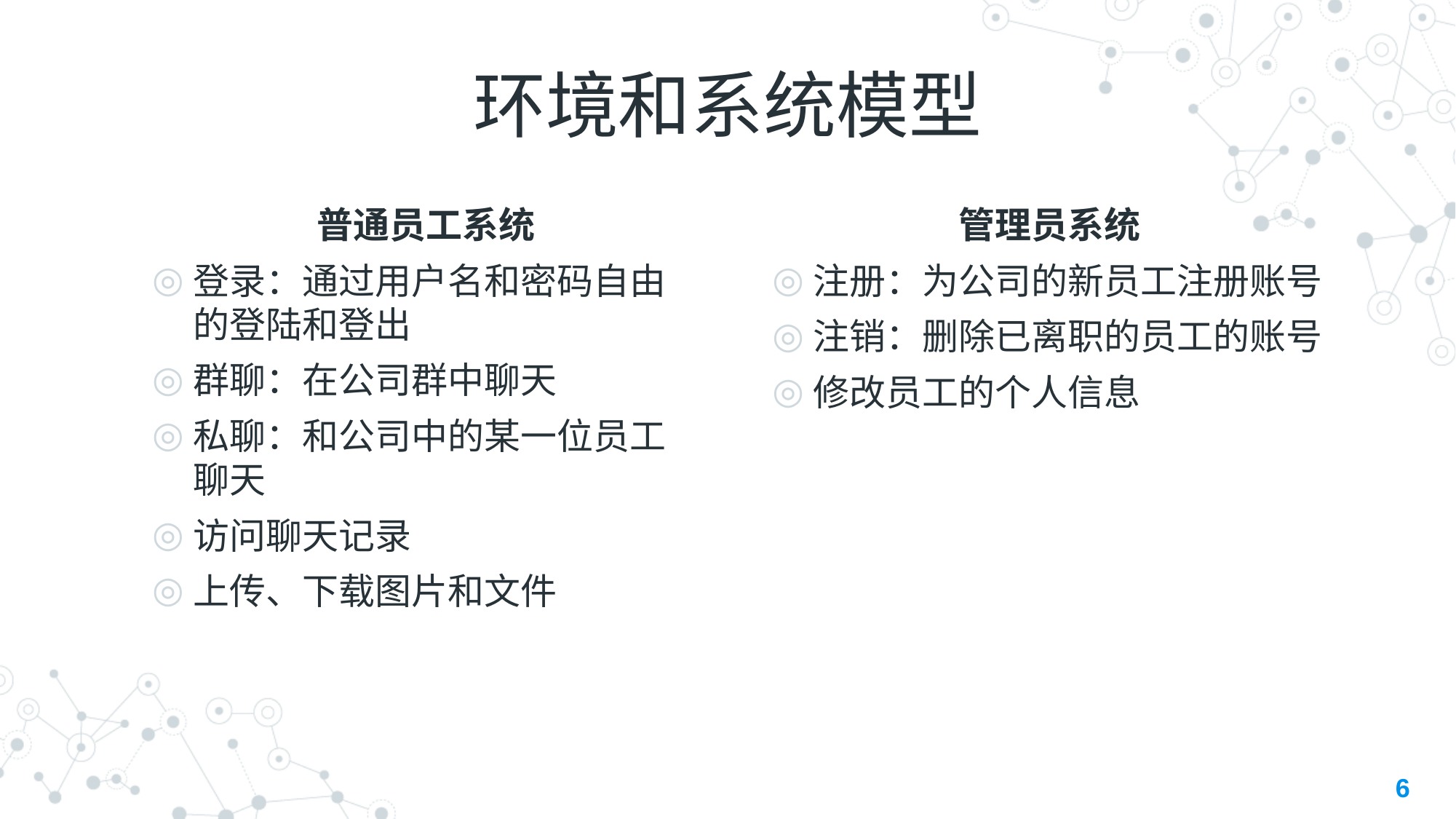

# 环境和系统模型
普通员工系统
登录：通过用户名和密码自由的登陆和登出
群聊：在公司群中聊天
私聊：和公司中的某一位员工聊天
访问聊天记录
上传、下载图片和文件
管理员系统
注册：为公司的新员工注册账号
注销：删除已离职的员工的账号
修改员工的个人信息
6